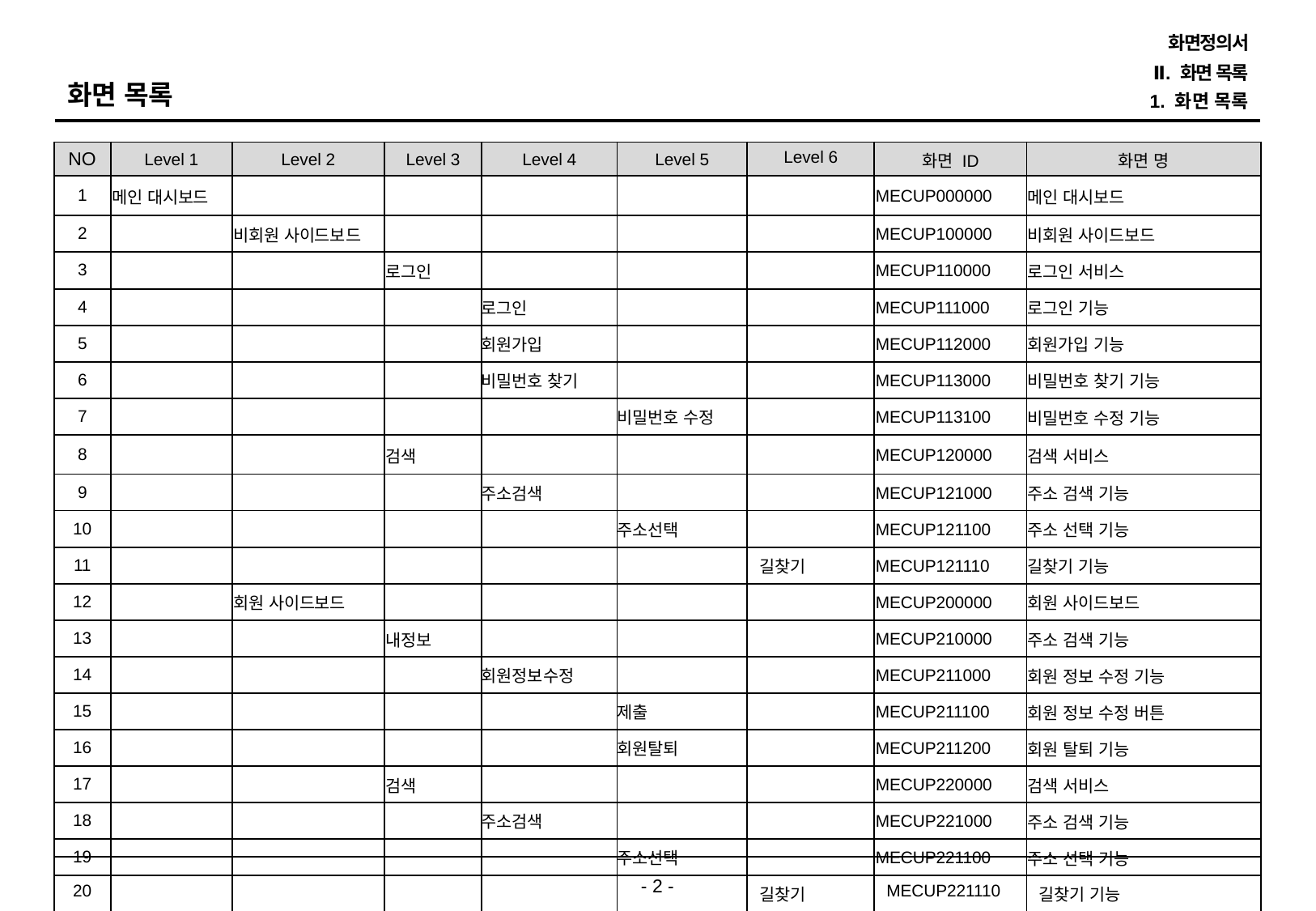

화면정의서
Ⅱ. 화면 목록
화면 목록
1. 화면 목록
| NO | Level 1 | Level 2 | Level 3 | Level 4 | Level 5 | Level 6 | 화면 ID | 화면 명 |
| --- | --- | --- | --- | --- | --- | --- | --- | --- |
| 1 | 메인 대시보드 |  |  |  |  |  | MECUP000000 | 메인 대시보드 |
| 2 |  | 비회원 사이드보드 |  |  |  |  | MECUP100000 | 비회원 사이드보드 |
| 3 |  |  | 로그인 |  |  |  | MECUP110000 | 로그인 서비스 |
| 4 |  |  |  | 로그인 |  |  | MECUP111000 | 로그인 기능 |
| 5 |  |  |  | 회원가입 |  |  | MECUP112000 | 회원가입 기능 |
| 6 |  |  |  | 비밀번호 찾기 |  |  | MECUP113000 | 비밀번호 찾기 기능 |
| 7 |  |  |  |  | 비밀번호 수정 |  | MECUP113100 | 비밀번호 수정 기능 |
| 8 |  |  | 검색 |  |  |  | MECUP120000 | 검색 서비스 |
| 9 |  |  |  | 주소검색 |  |  | MECUP121000 | 주소 검색 기능 |
| 10 |  |  |  |  | 주소선택 |  | MECUP121100 | 주소 선택 기능 |
| 11 |  |  |  |  |  | 길찾기 | MECUP121110 | 길찾기 기능 |
| 12 |  | 회원 사이드보드 |  |  |  |  | MECUP200000 | 회원 사이드보드 |
| 13 |  |  | 내정보 |  |  |  | MECUP210000 | 주소 검색 기능 |
| 14 |  |  |  | 회원정보수정 |  |  | MECUP211000 | 회원 정보 수정 기능 |
| 15 |  |  |  |  | 제출 |  | MECUP211100 | 회원 정보 수정 버튼 |
| 16 |  |  |  |  | 회원탈퇴 |  | MECUP211200 | 회원 탈퇴 기능 |
| 17 |  |  | 검색 |  |  |  | MECUP220000 | 검색 서비스 |
| 18 |  |  |  | 주소검색 |  |  | MECUP221000 | 주소 검색 기능 |
| 19 |  |  |  |  | 주소선택 |  | MECUP221100 | 주소 선택 기능 |
| 20 |  |  |  |  |  | 길찾기 | MECUP221110 | 길찾기 기능 |